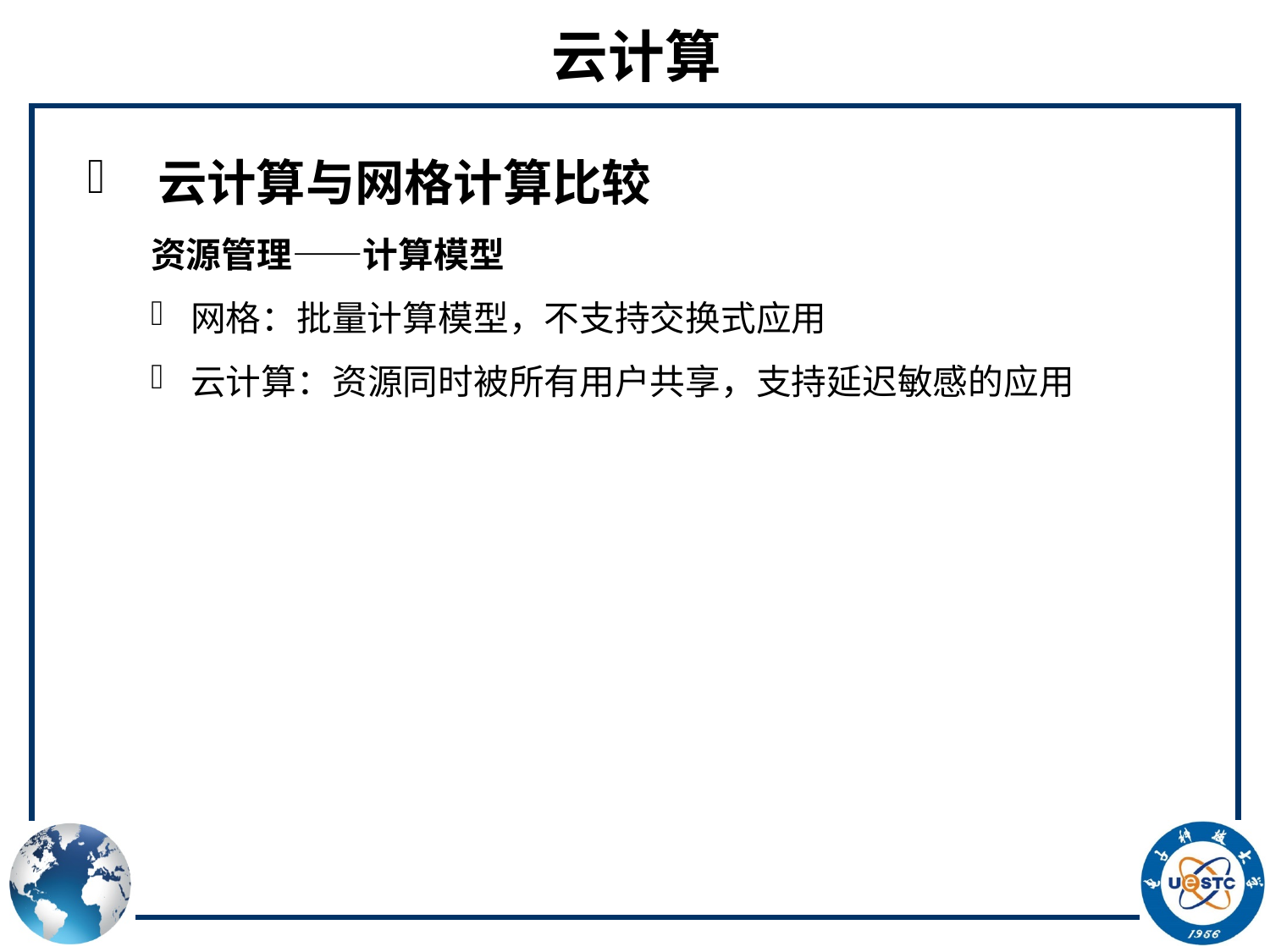

# 云计算
 云计算与网格计算比较
资源管理——计算模型
网格：批量计算模型，不支持交换式应用
云计算：资源同时被所有用户共享，支持延迟敏感的应用